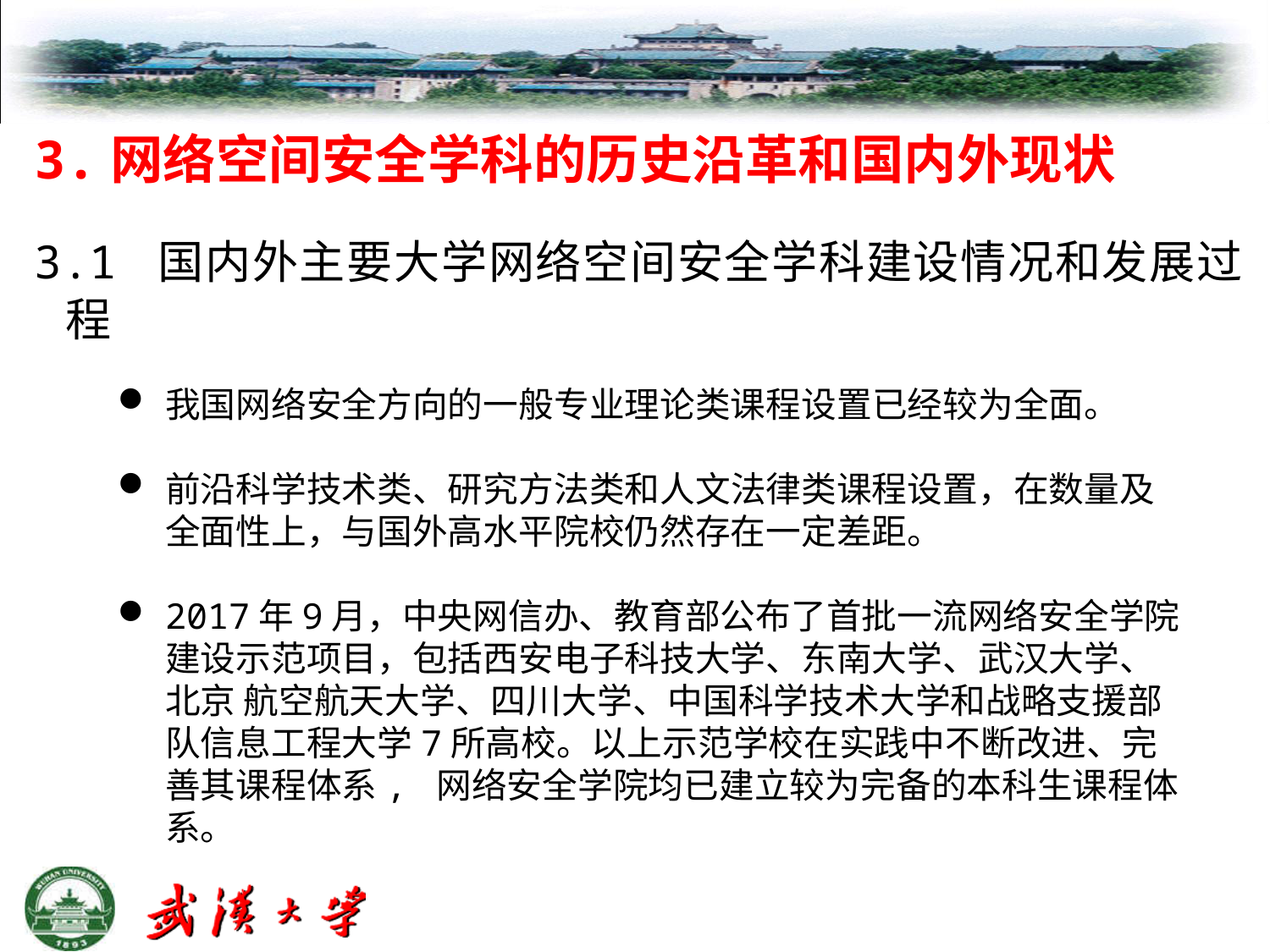

# 3.网络空间安全学科的历史沿革和国内外现状
 3.1 国内外主要大学网络空间安全学科建设情况和发展过程

我国网络安全方向的一般专业理论类课程设置已经较为全面。

前沿科学技术类、研究方法类和人文法律类课程设置，在数量及全面性上，与国外高水平院校仍然存在一定差距。

2017年9月，中央网信办、教育部公布了首批一流网络安全学院建设示范项目，包括西安电子科技大学、东南大学、武汉大学、北京 航空航天大学、四川大学、中国科学技术大学和战略支援部队信息工程大学7所高校。以上示范学校在实践中不断改进、完善其课程体系, 网络安全学院均已建立较为完备的本科生课程体系。